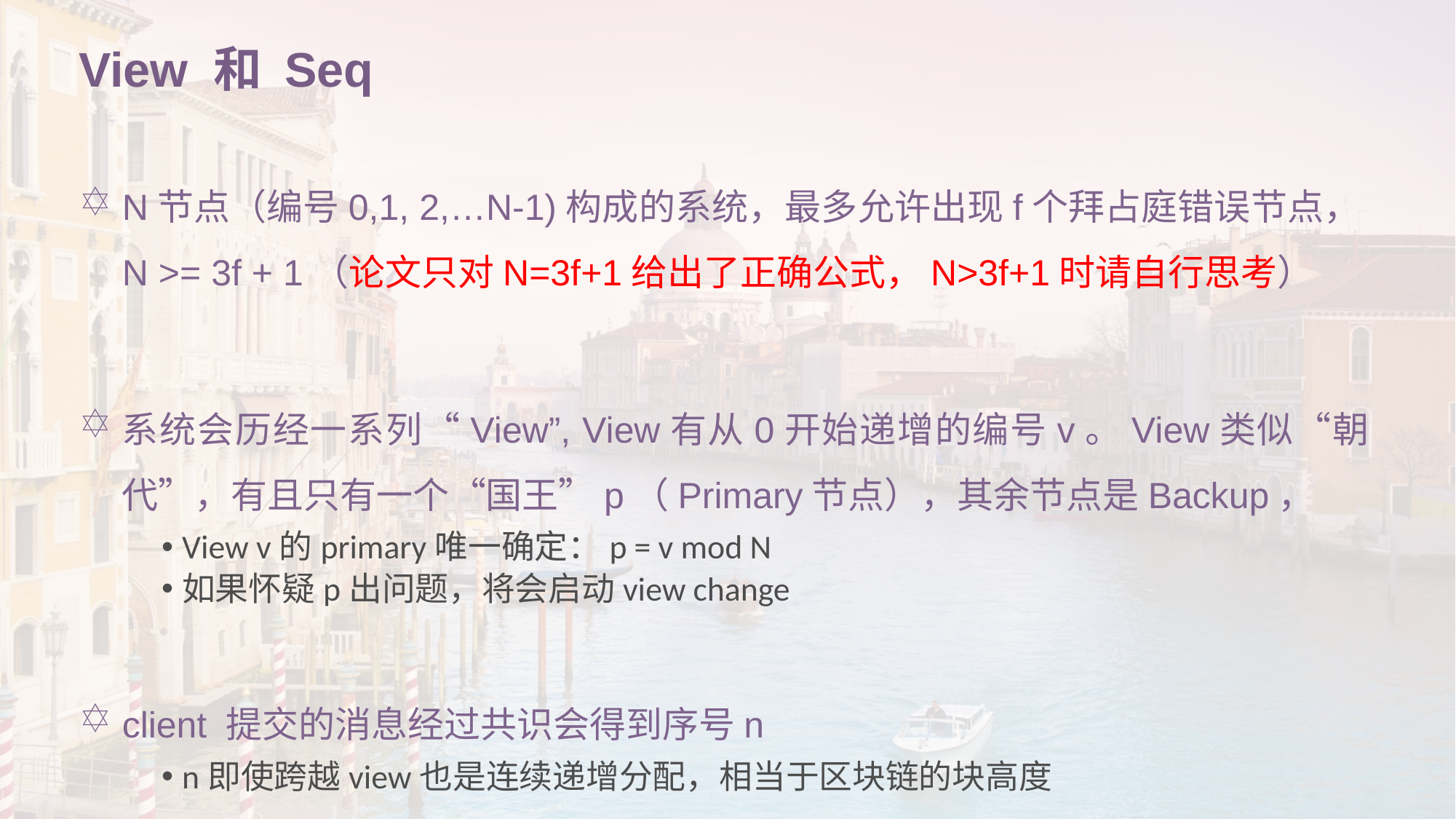

# View 和 Seq
N节点（编号0,1, 2,…N-1)构成的系统，最多允许出现f个拜占庭错误节点，N >= 3f + 1（论文只对N=3f+1给出了正确公式，N>3f+1时请自行思考）

系统会历经一系列“View”, View有从0开始递增的编号v。View类似“朝代”，有且只有一个“国王”p（Primary节点），其余节点是Backup，
View v的primary唯一确定：p = v mod N
如果怀疑p出问题，将会启动view change

client 提交的消息经过共识会得到序号n
n即使跨越view也是连续递增分配，相当于区块链的块高度